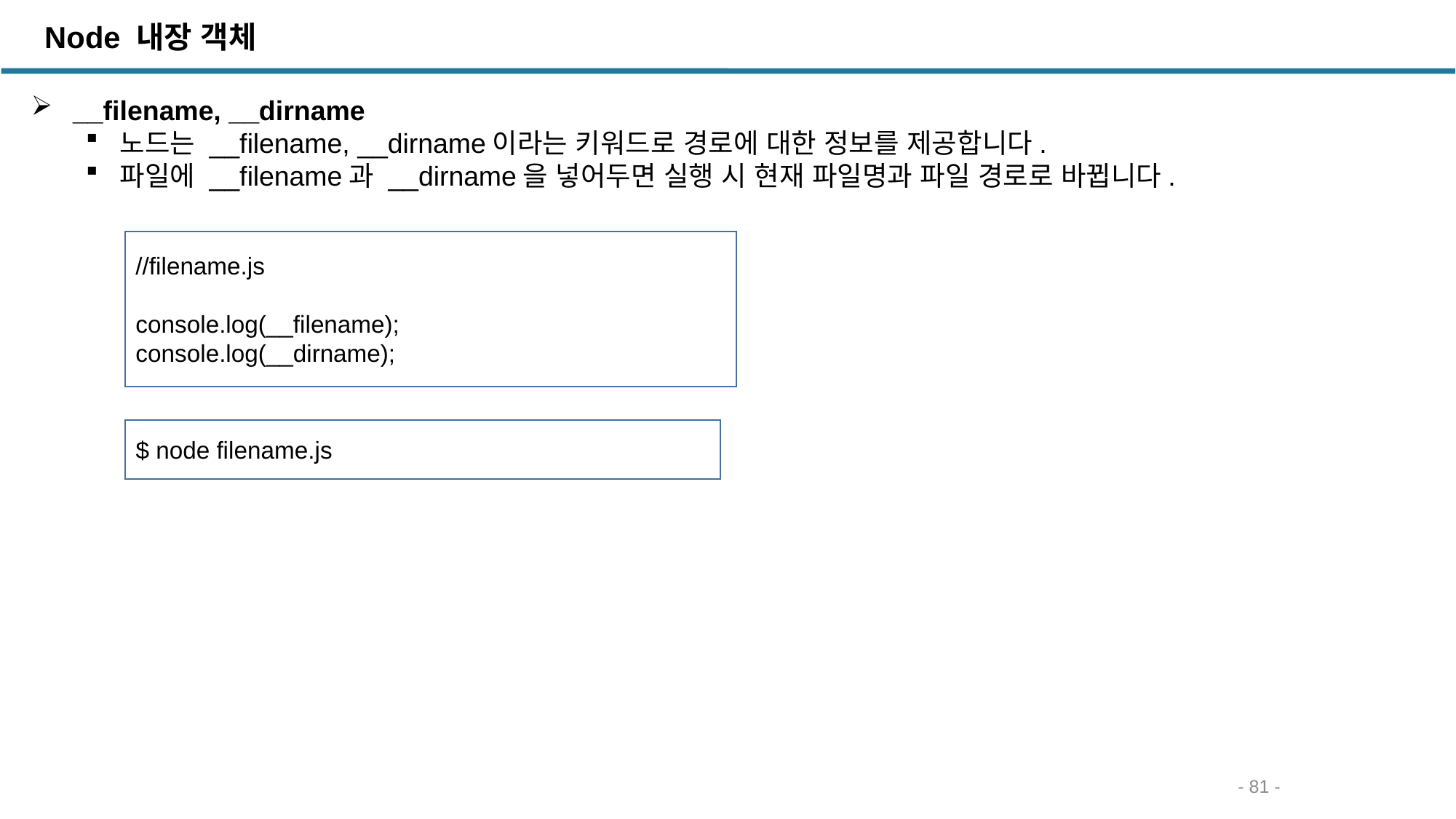

Node 내장 객체
 __filename, __dirname
노드는 __filename, __dirname이라는 키워드로 경로에 대한 정보를 제공합니다.
파일에 __filename과 __dirname을 넣어두면 실행 시 현재 파일명과 파일 경로로 바뀝니다.
//filename.js

console.log(__filename);
console.log(__dirname);
$ node filename.js
- 81 -